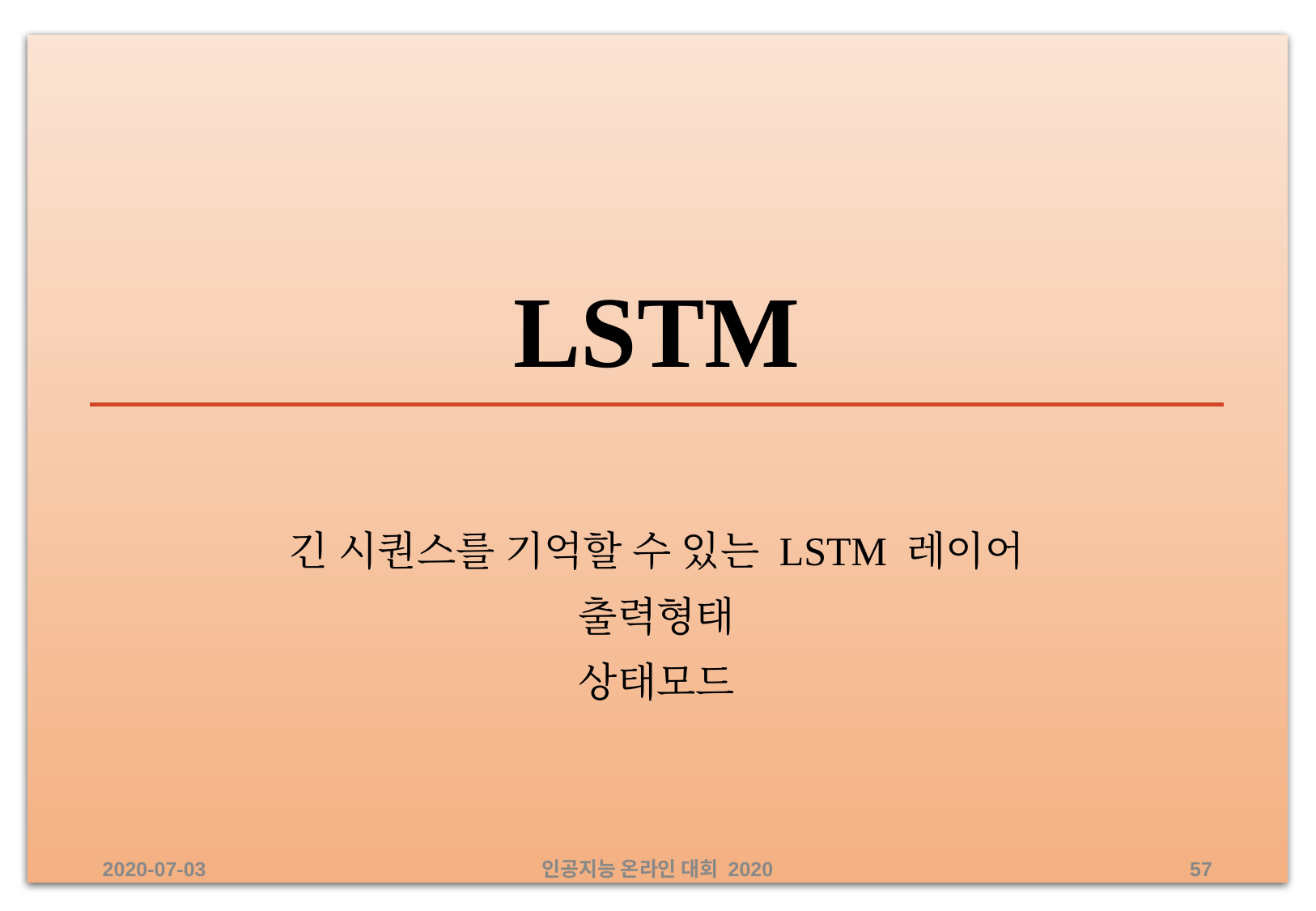

# LSTM
긴 시퀀스를 기억할 수 있는 LSTM 레이어
출력형태
상태모드
2020-07-03
인공지능 온라인 대회 2020
57